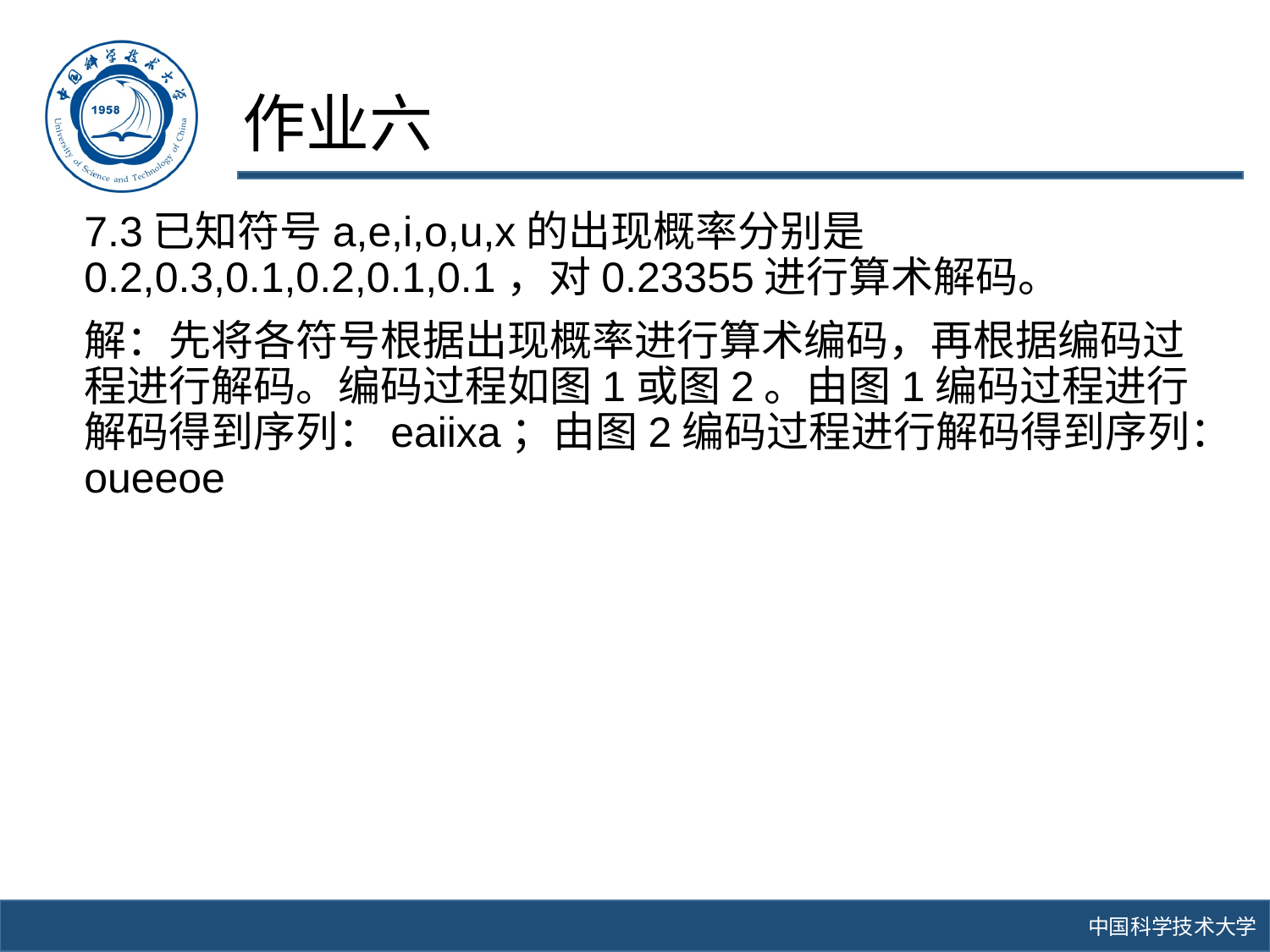

# 作业六
7.3已知符号a,e,i,o,u,x的出现概率分别是0.2,0.3,0.1,0.2,0.1,0.1，对0.23355进行算术解码。
解：先将各符号根据出现概率进行算术编码，再根据编码过程进行解码。编码过程如图1或图2。由图1编码过程进行解码得到序列：eaiixa；由图2编码过程进行解码得到序列：oueeoe